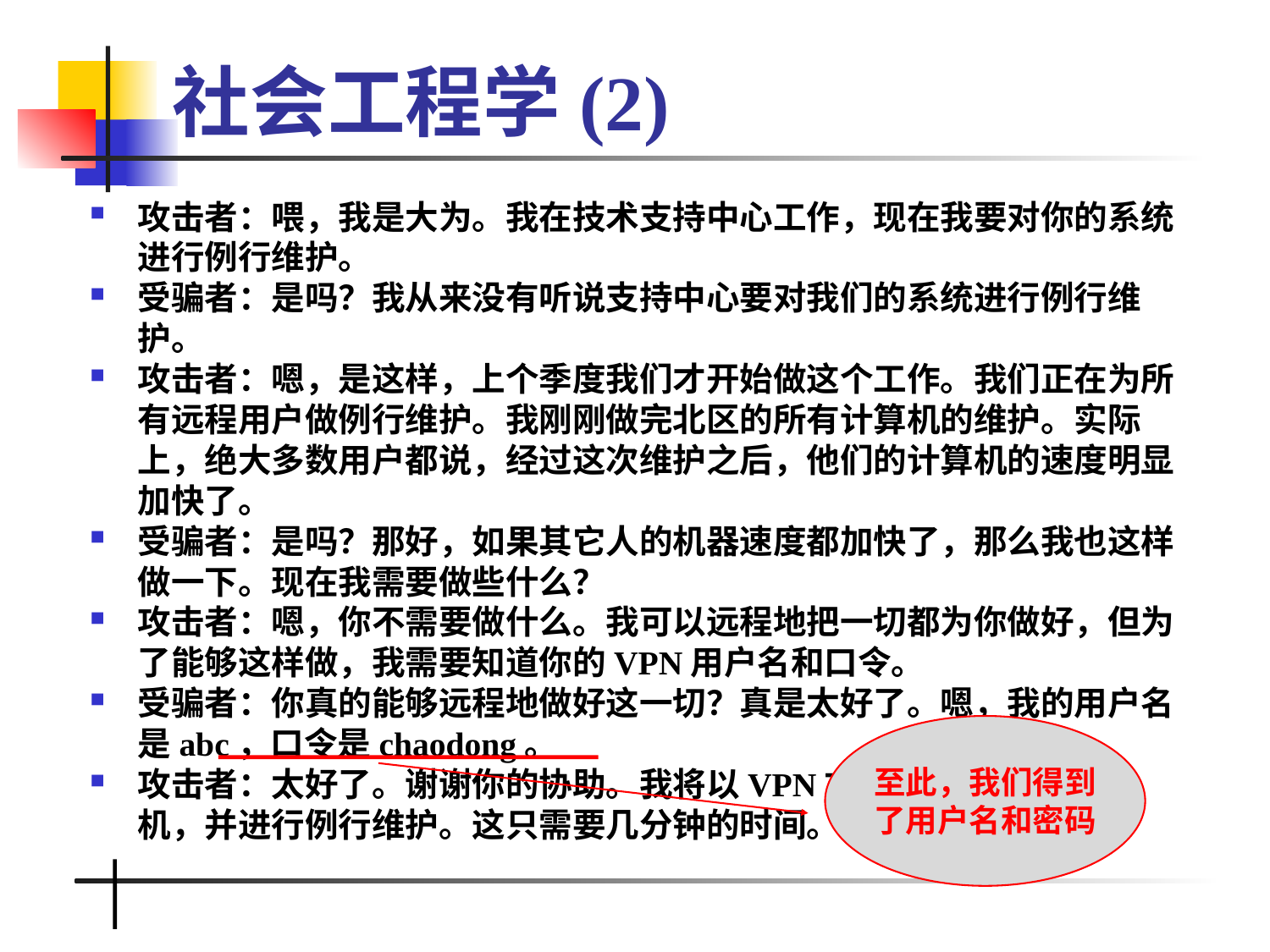

# 社会工程学(2)
攻击者：喂，我是大为。我在技术支持中心工作，现在我要对你的系统进行例行维护。
受骗者：是吗？我从来没有听说支持中心要对我们的系统进行例行维护。
攻击者：嗯，是这样，上个季度我们才开始做这个工作。我们正在为所有远程用户做例行维护。我刚刚做完北区的所有计算机的维护。实际上，绝大多数用户都说，经过这次维护之后，他们的计算机的速度明显加快了。
受骗者：是吗？那好，如果其它人的机器速度都加快了，那么我也这样做一下。现在我需要做些什么？
攻击者：嗯，你不需要做什么。我可以远程地把一切都为你做好，但为了能够这样做，我需要知道你的VPN用户名和口令。
受骗者：你真的能够远程地做好这一切？真是太好了。嗯，我的用户名是abc，口令是chaodong。
攻击者：太好了。谢谢你的协助。我将以VPN方式登录到你的计算机，并进行例行维护。这只需要几分钟的时间。
至此，我们得到
了用户名和密码